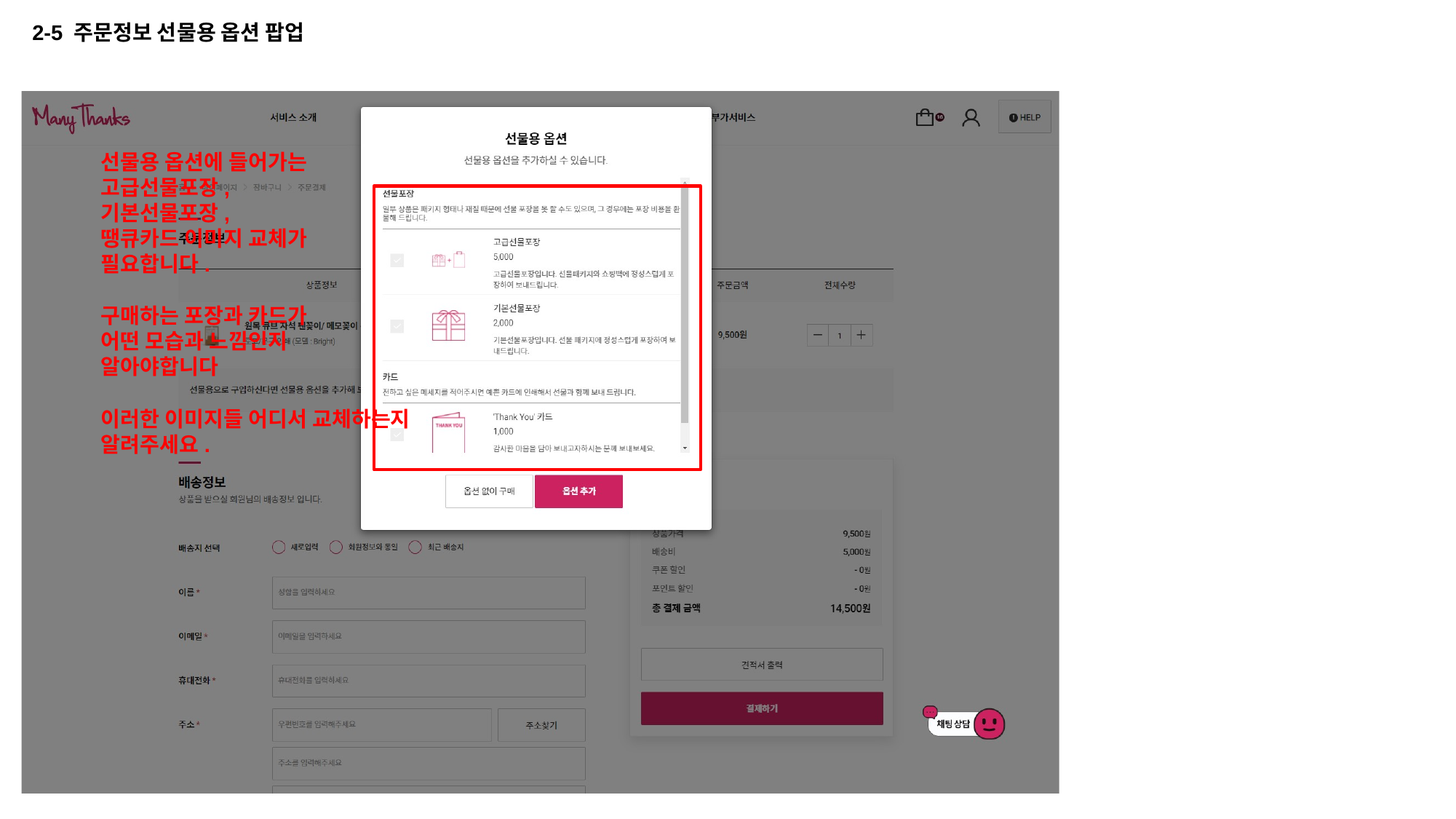

2-5 주문정보 선물용 옵션 팝업

선물용 옵션에 들어가는  고급선물포장,  기본선물포장,
땡큐카드 이미지 교체가 필요합니다.

구매하는 포장과 카드가
어떤 모습과 느낌인지 알아야합니다

이러한 이미지들 어디서 교체하는지  알려주세요.